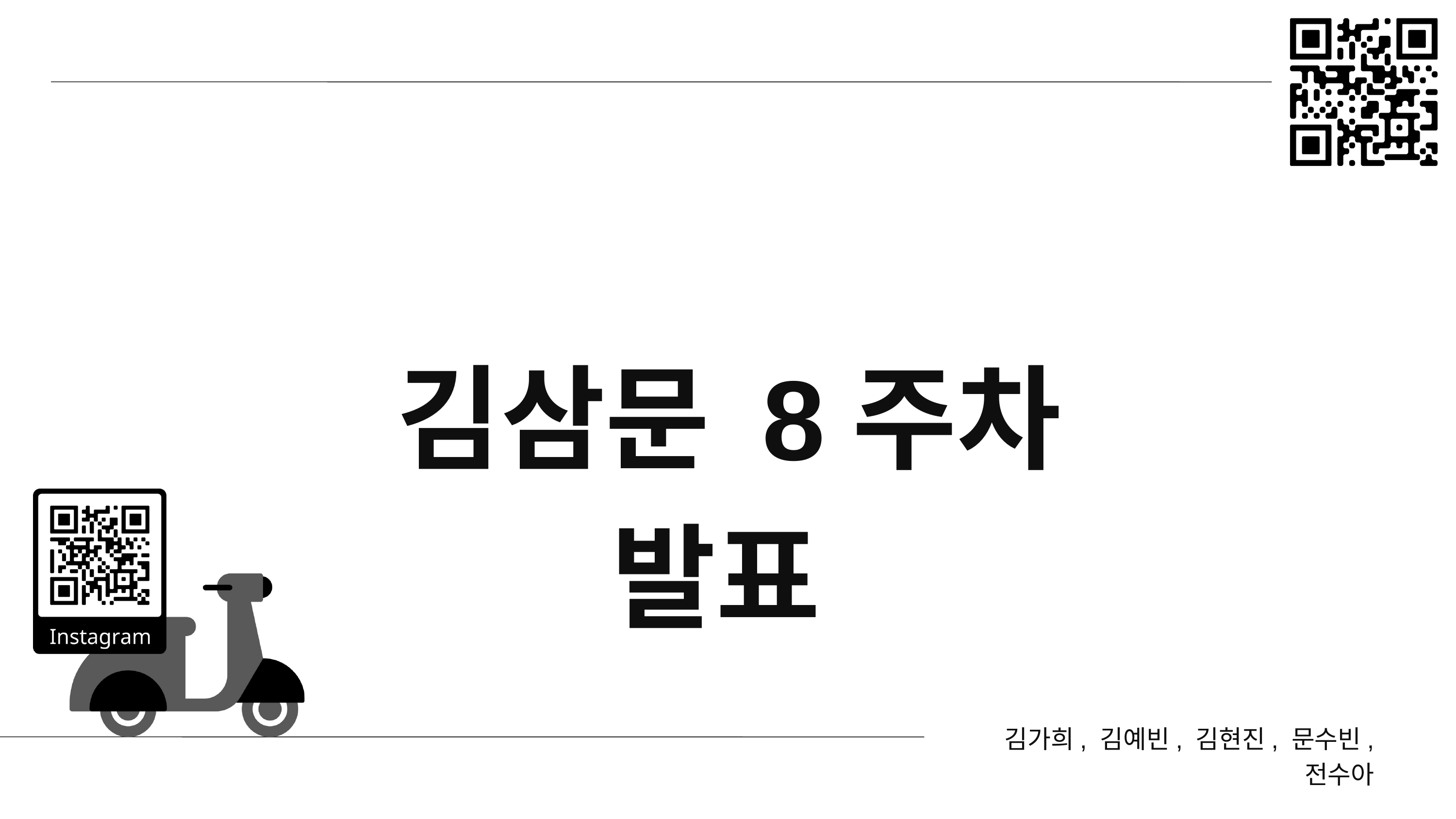

김삼문 8주차 발표

김가희, 김예빈, 김현진, 문수빈, 전수아